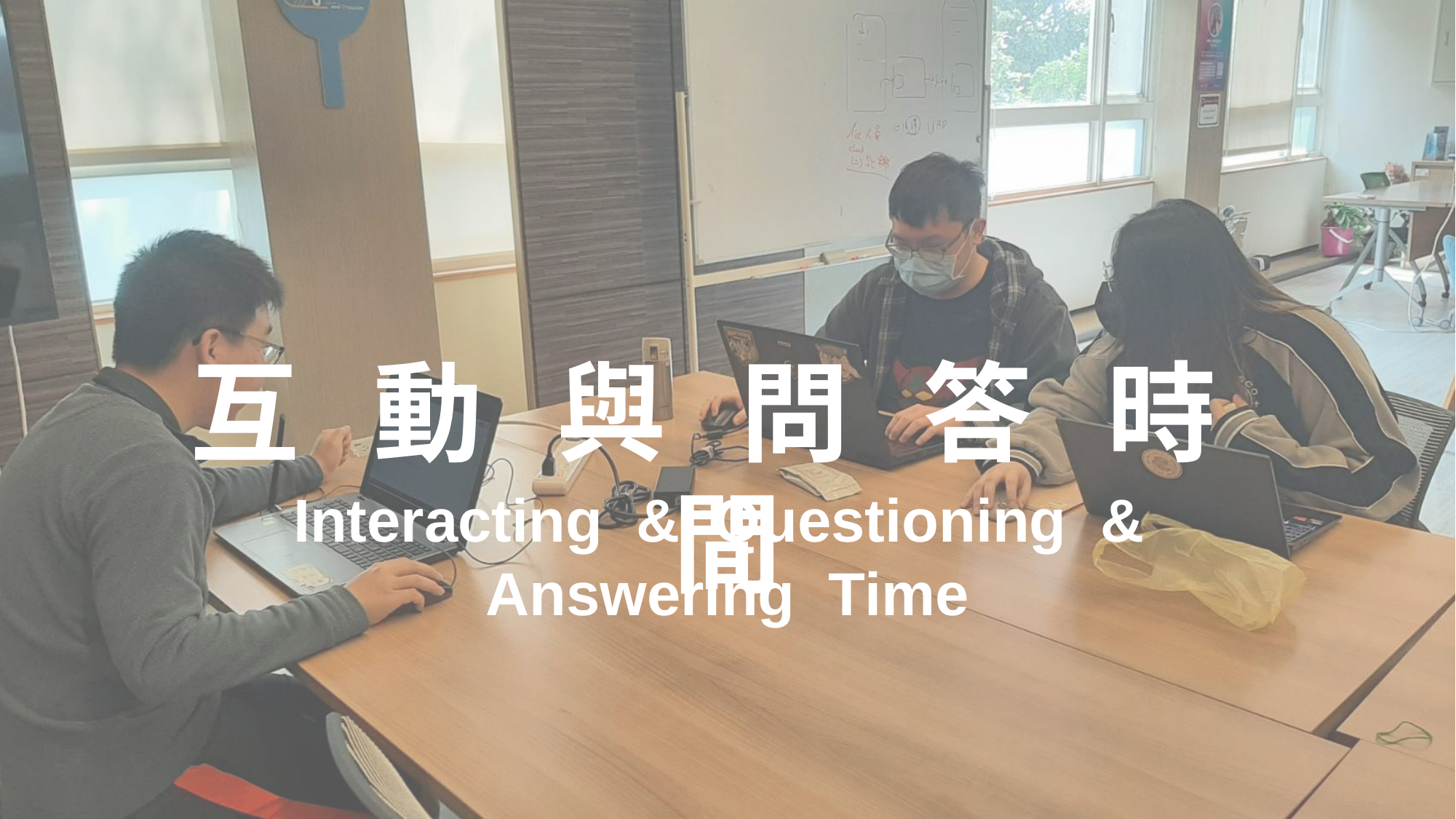

互   動   與   問   答   時   間
Interacting  &  Questioning  &  Answering  Time